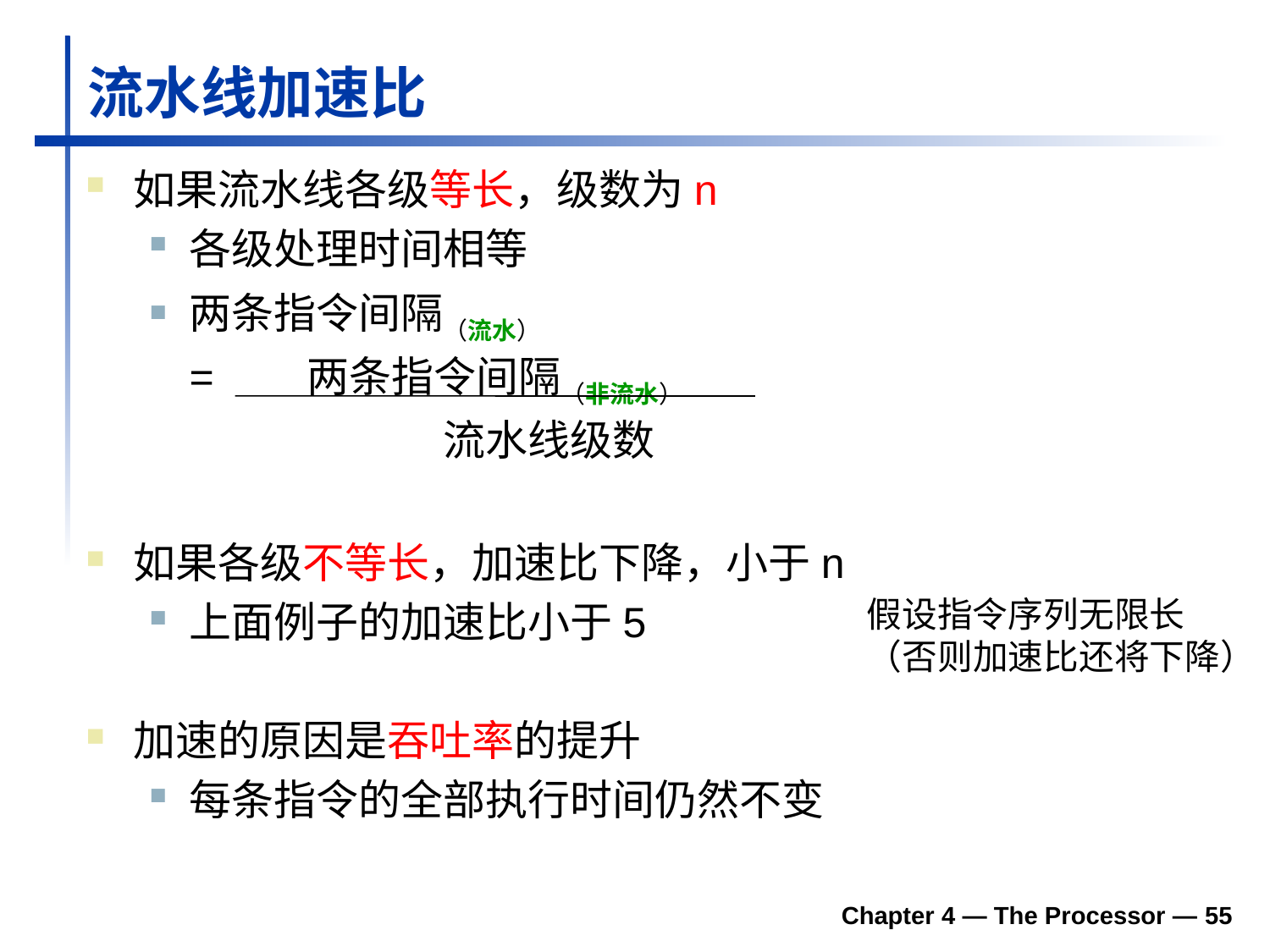

# 流水线加速比
如果流水线各级等长，级数为n
各级处理时间相等
两条指令间隔（流水）
=       两条指令间隔（非流水）
		流水线级数

如果各级不等长，加速比下降，小于n
上面例子的加速比小于5

加速的原因是吞吐率的提升
每条指令的全部执行时间仍然不变

假设指令序列无限长
（否则加速比还将下降）
Chapter 4 — The Processor — 55